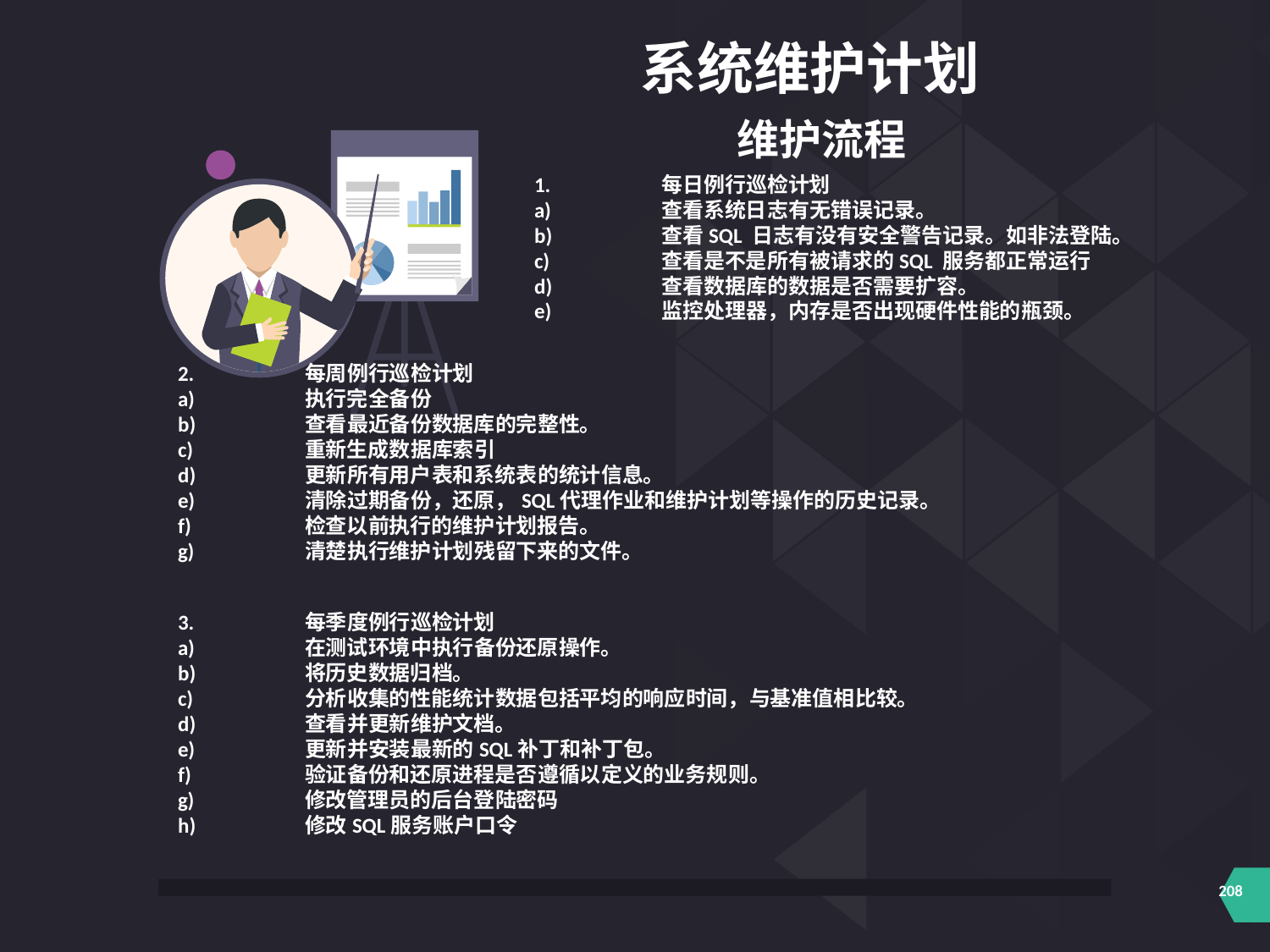

系统维护计划
维护流程

1.	每日例行巡检计划
a)	查看系统日志有无错误记录。
b)	查看SQL 日志有没有安全警告记录。如非法登陆。
c)	查看是不是所有被请求的SQL 服务都正常运行
d)	查看数据库的数据是否需要扩容。
e)	监控处理器，内存是否出现硬件性能的瓶颈。

2.	每周例行巡检计划
a)	执行完全备份
b)	查看最近备份数据库的完整性。
c)	重新生成数据库索引
d)	更新所有用户表和系统表的统计信息。
e)	清除过期备份，还原，SQL代理作业和维护计划等操作的历史记录。
f)	检查以前执行的维护计划报告。
g)	清楚执行维护计划残留下来的文件。
3.	每季度例行巡检计划
a)	在测试环境中执行备份还原操作。
b)	将历史数据归档。
c)	分析收集的性能统计数据包括平均的响应时间，与基准值相比较。
d)	查看并更新维护文档。
e)	更新并安装最新的SQL补丁和补丁包。
f)	验证备份和还原进程是否遵循以定义的业务规则。
g)	修改管理员的后台登陆密码
h)	修改SQL服务账户口令